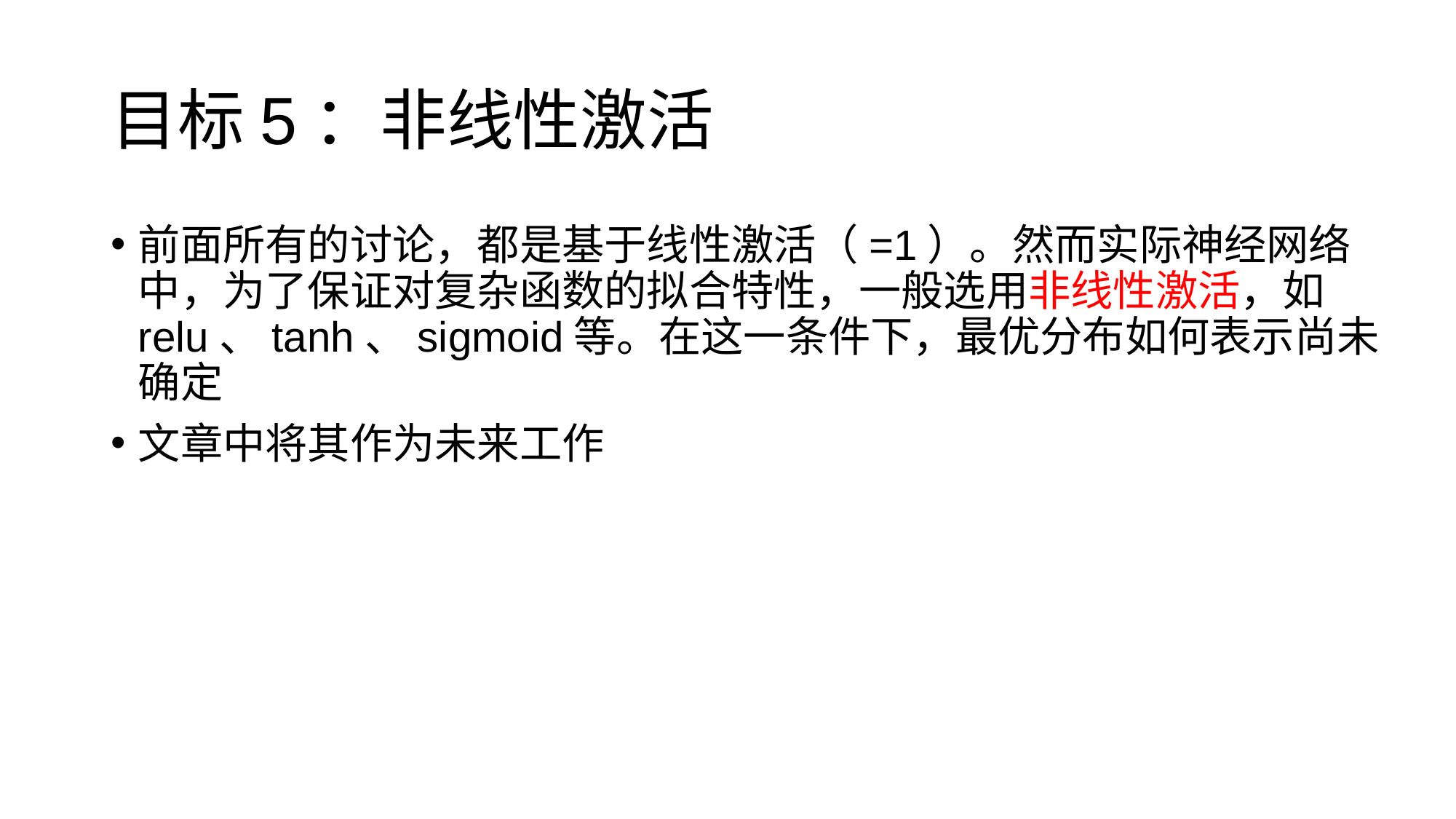

# 目标5：非线性激活
前面所有的讨论，都是基于线性激活（=1）。然而实际神经网络中，为了保证对复杂函数的拟合特性，一般选用非线性激活，如relu、tanh、sigmoid等。在这一条件下，最优分布如何表示尚未确定
文章中将其作为未来工作